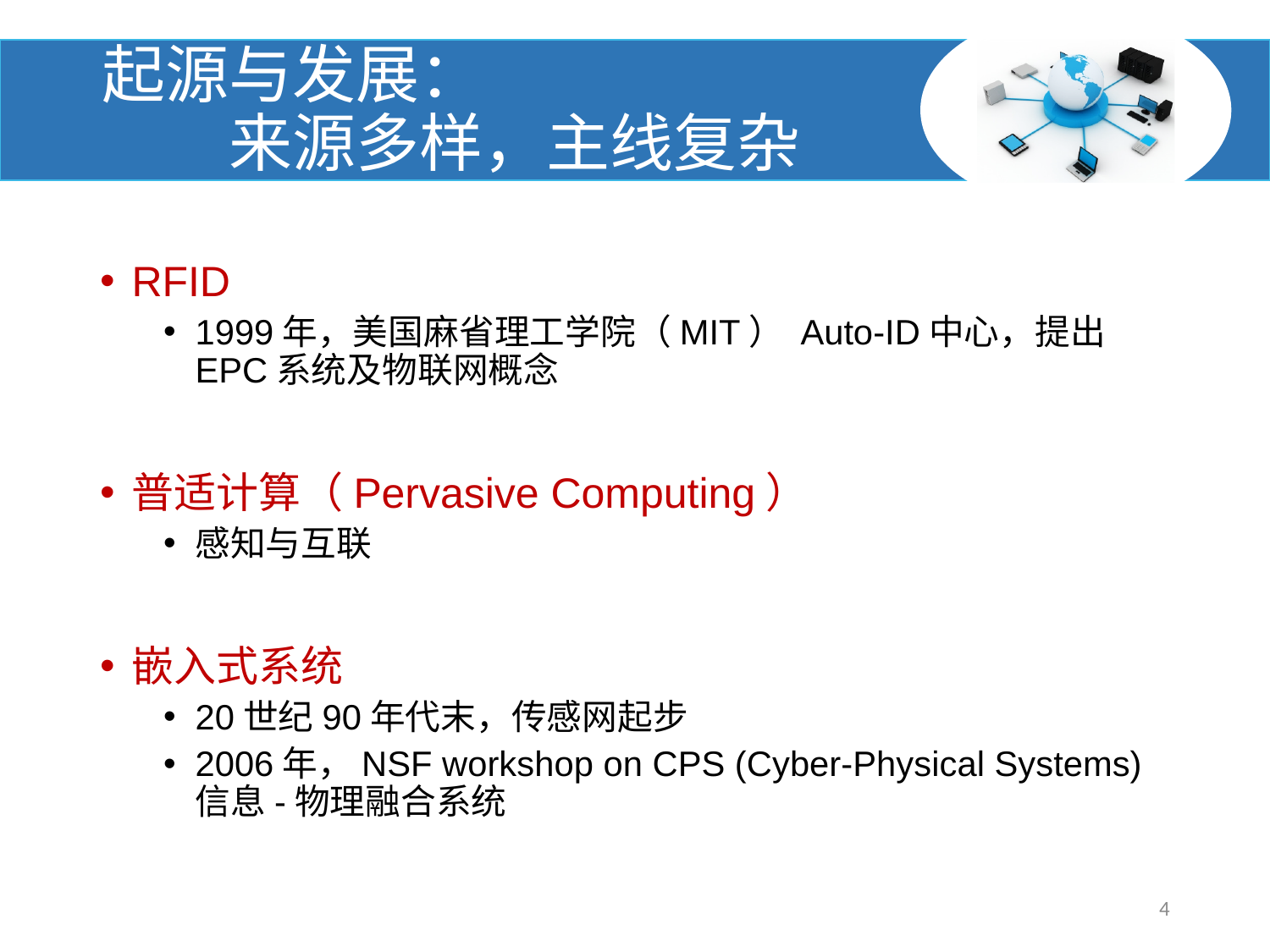

# 起源与发展： 来源多样，主线复杂
RFID
1999年，美国麻省理工学院（MIT） Auto-ID中心，提出EPC系统及物联网概念

普适计算（Pervasive Computing）
感知与互联

嵌入式系统
20世纪90年代末，传感网起步
2006年，NSF workshop on CPS (Cyber-Physical Systems)信息-物理融合系统

4